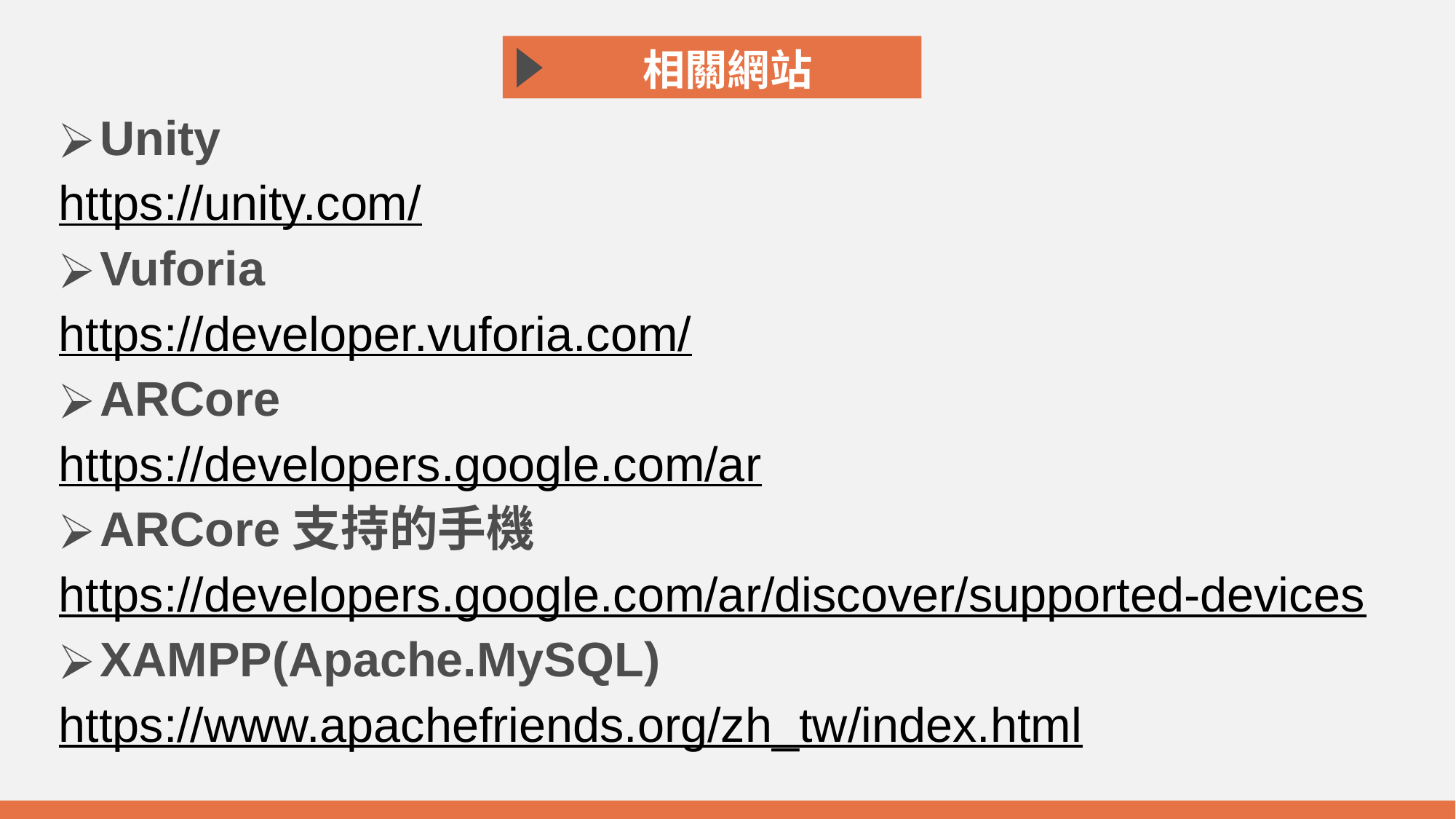

相關網站

Unity
https://unity.com/
Vuforia
https://developer.vuforia.com/
ARCore
https://developers.google.com/ar
ARCore支持的手機
https://developers.google.com/ar/discover/supported-devices
XAMPP(Apache.MySQL)
https://www.apachefriends.org/zh_tw/index.html